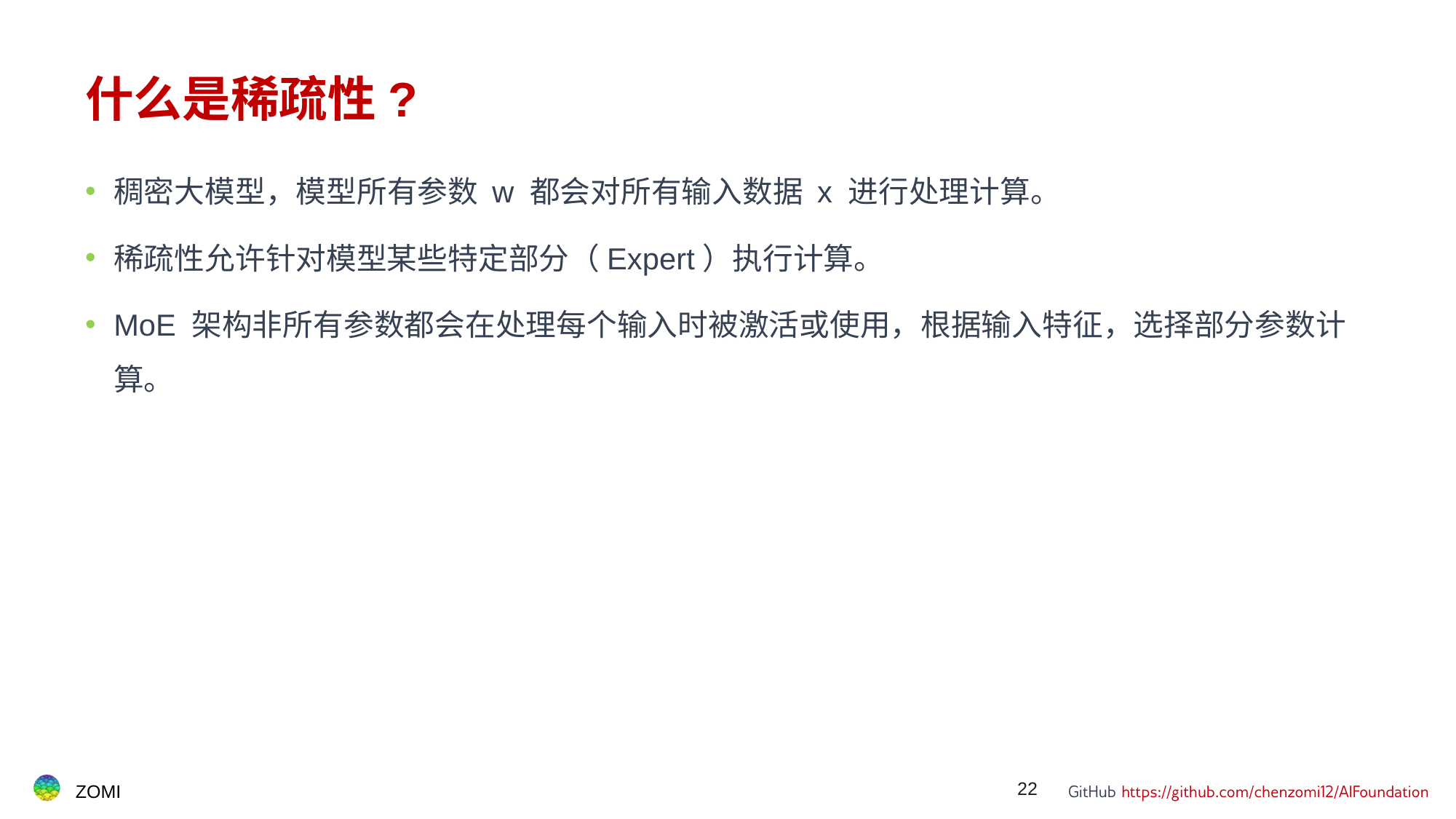

# 什么是稀疏性?
稠密大模型，模型所有参数 w 都会对所有输入数据 x 进行处理计算。
稀疏性允许针对模型某些特定部分（Expert）执行计算。
MoE 架构非所有参数都会在处理每个输入时被激活或使用，根据输入特征，选择部分参数计算。